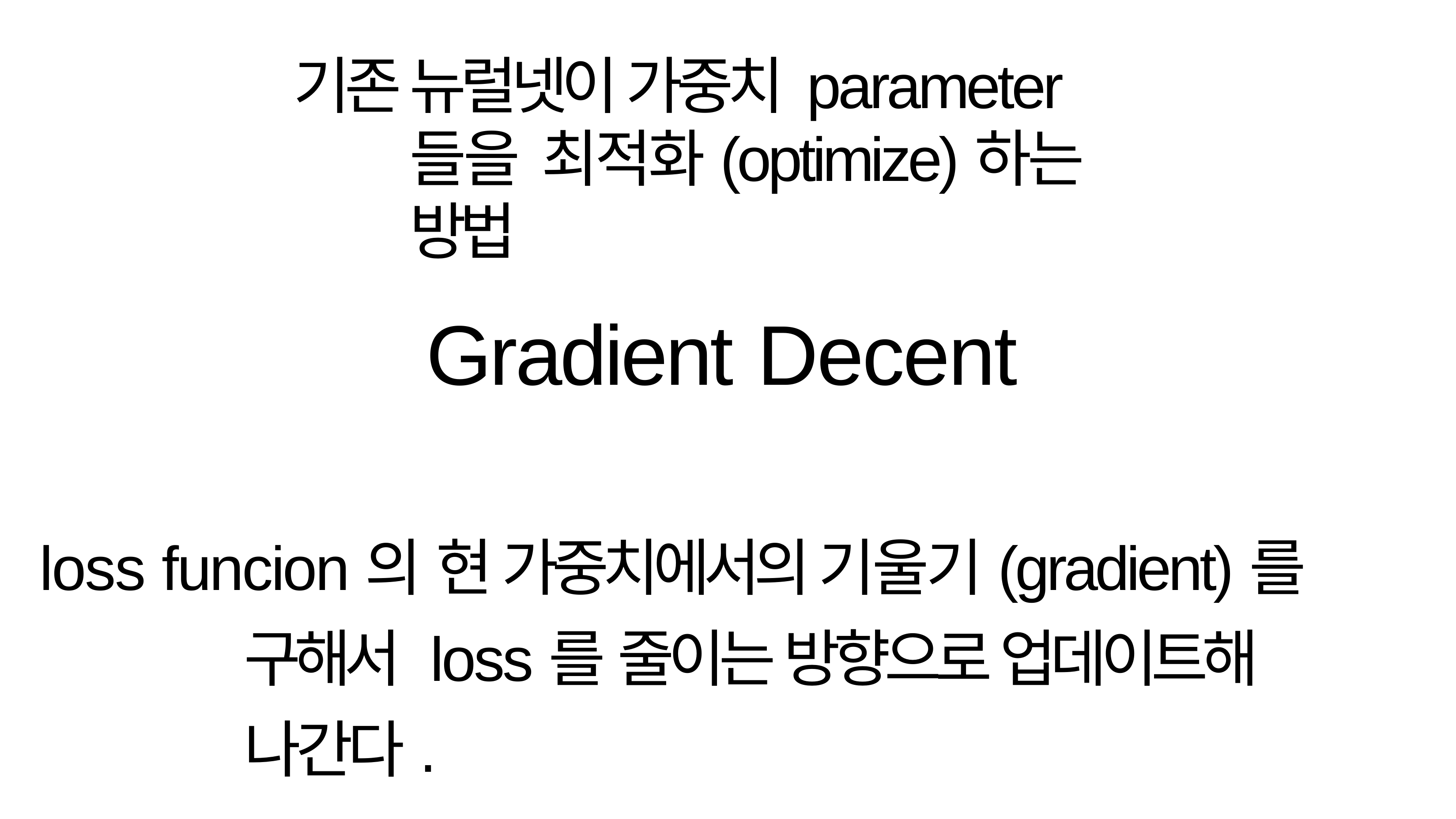

# 기존 뉴럴넷이 가중치 parameter들을  최적화(optimize)하는 방법
Gradient Decent

loss funcion의 현 가중치에서의 기울기(gradient)를 구해서  loss를 줄이는 방향으로 업데이트해 나간다.